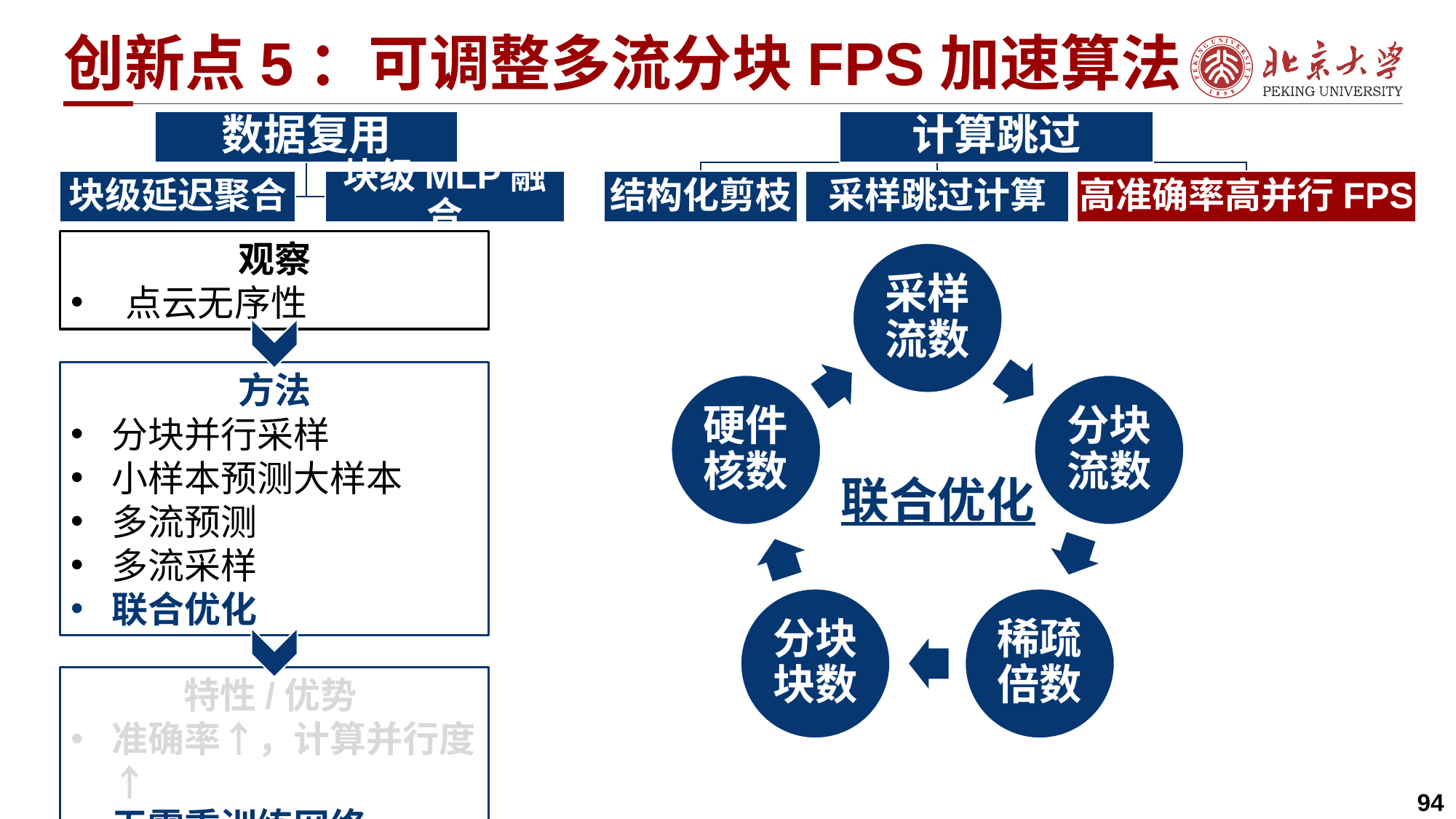

# 创新点5：可调整多流分块FPS加速算法
数据复用
块级延迟聚合
块级MLP融合
计算跳过
结构化剪枝
采样跳过计算
高准确率高并行FPS
观察
点云无序性
采样流数

分块流数

稀疏倍数

分块块数

硬件核数

方法
分块并行采样
小样本预测大样本
多流预测
多流采样
联合优化
联合优化

特性/优势
准确率↑，计算并行度↑
无需重训练网络
94